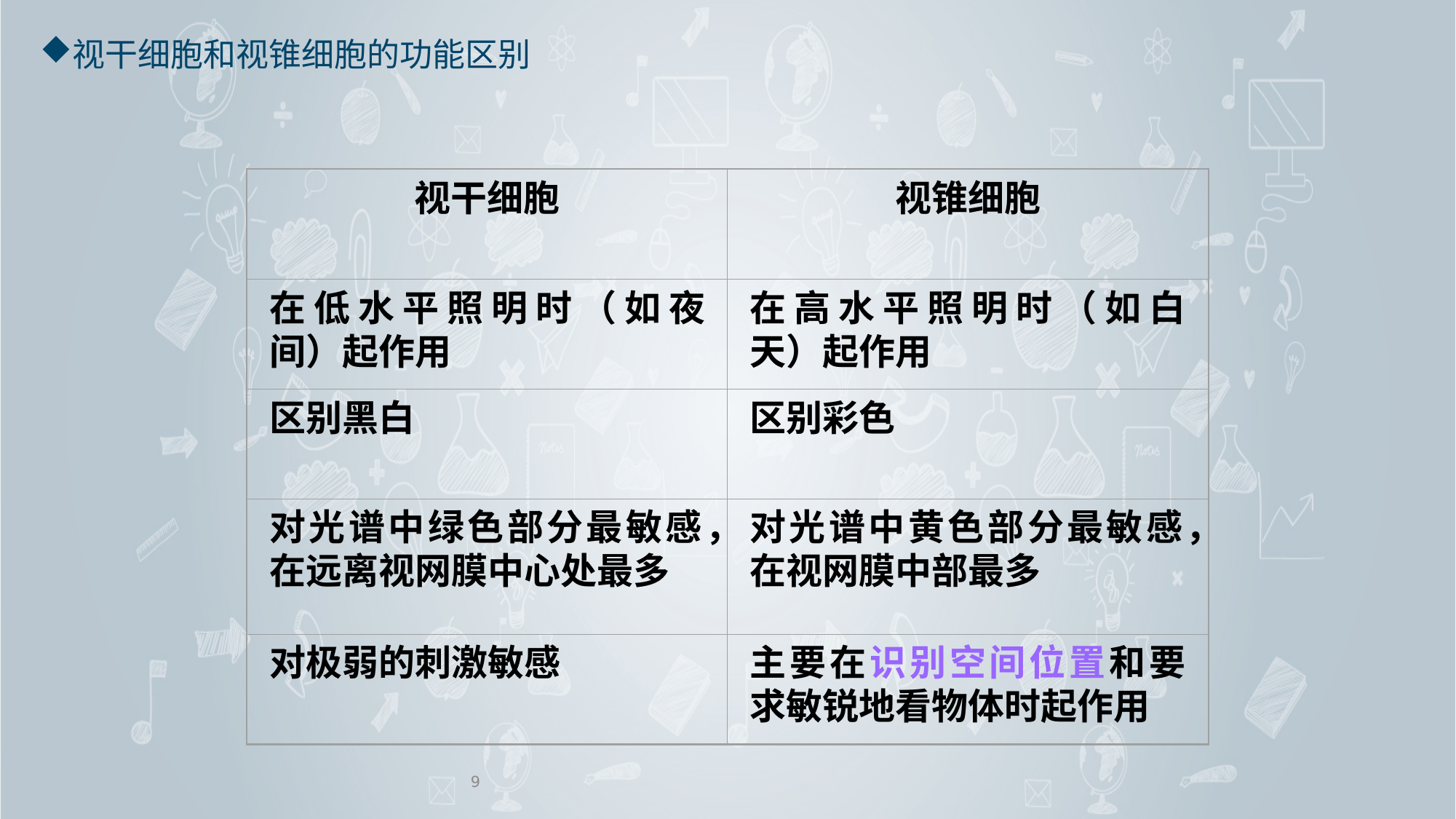

# 视干细胞和视锥细胞的功能区别

视干细胞

视锥细胞

在低水平照明时（如夜间）起作用

在高水平照明时（如白天）起作用

区别黑白

区别彩色

对光谱中绿色部分最敏感，在远离视网膜中心处最多

对光谱中黄色部分最敏感，在视网膜中部最多

对极弱的刺激敏感

主要在识别空间位置和要求敏锐地看物体时起作用

9